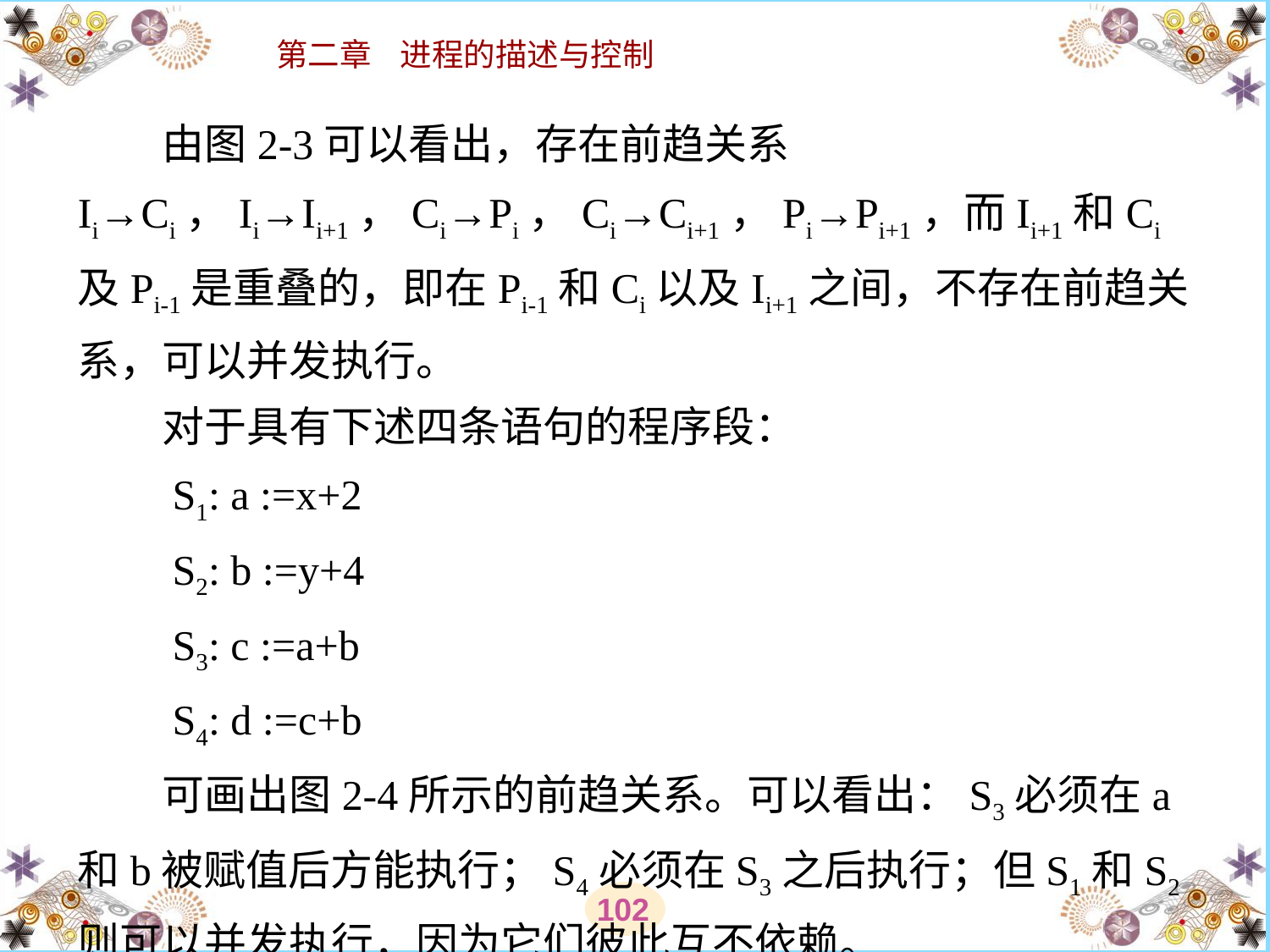

# 由图2-3可以看出，存在前趋关系Ii→Ci，Ii→Ii+1，Ci→Pi，Ci→Ci+1，Pi→Pi+1，而Ii+1和Ci及Pi-1是重叠的，即在Pi-1和Ci以及Ii+1之间，不存在前趋关系，可以并发执行。 　　对于具有下述四条语句的程序段： 　　S1: a :=x+2 　　S2: b :=y+4 　　S3: c :=a+b 　　S4: d :=c+b 　　可画出图2-4所示的前趋关系。可以看出：S3必须在a和b被赋值后方能执行；S4必须在S3之后执行；但S1和S2则可以并发执行，因为它们彼此互不依赖。